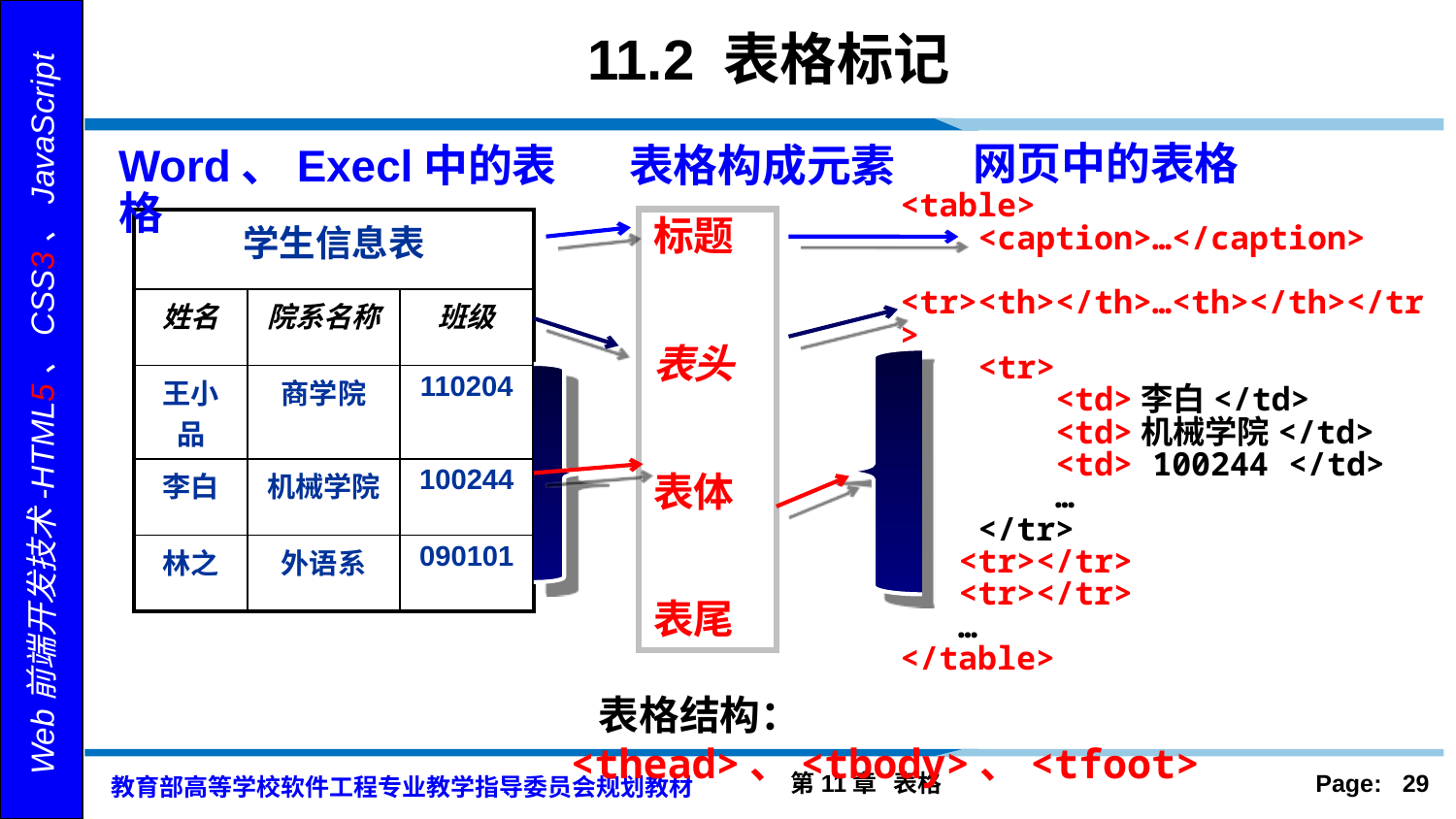

# 11.2 表格标记
网页中的表格
Word、Execl中的表格
表格构成元素
<table>
    <caption>…</caption>
     <tr><th></th>…<th></th></tr>
    <tr>
        <td>李白</td>
        <td>机械学院</td>
        <td> 100244 </td>
        …
    </tr>
   <tr></tr>
   <tr></tr>
   …
</table>
| 学生信息表 |  |  |
| --- | --- | --- |
| 姓名 | 院系名称 | 班级 |
| 王小品 | 商学院 | 110204 |
| 李白 | 机械学院 | 100244 |
| 林之 | 外语系 | 090101 |
标题

表头

表体

表尾

  表格结构：<thead>、<tbody>、<tfoot>